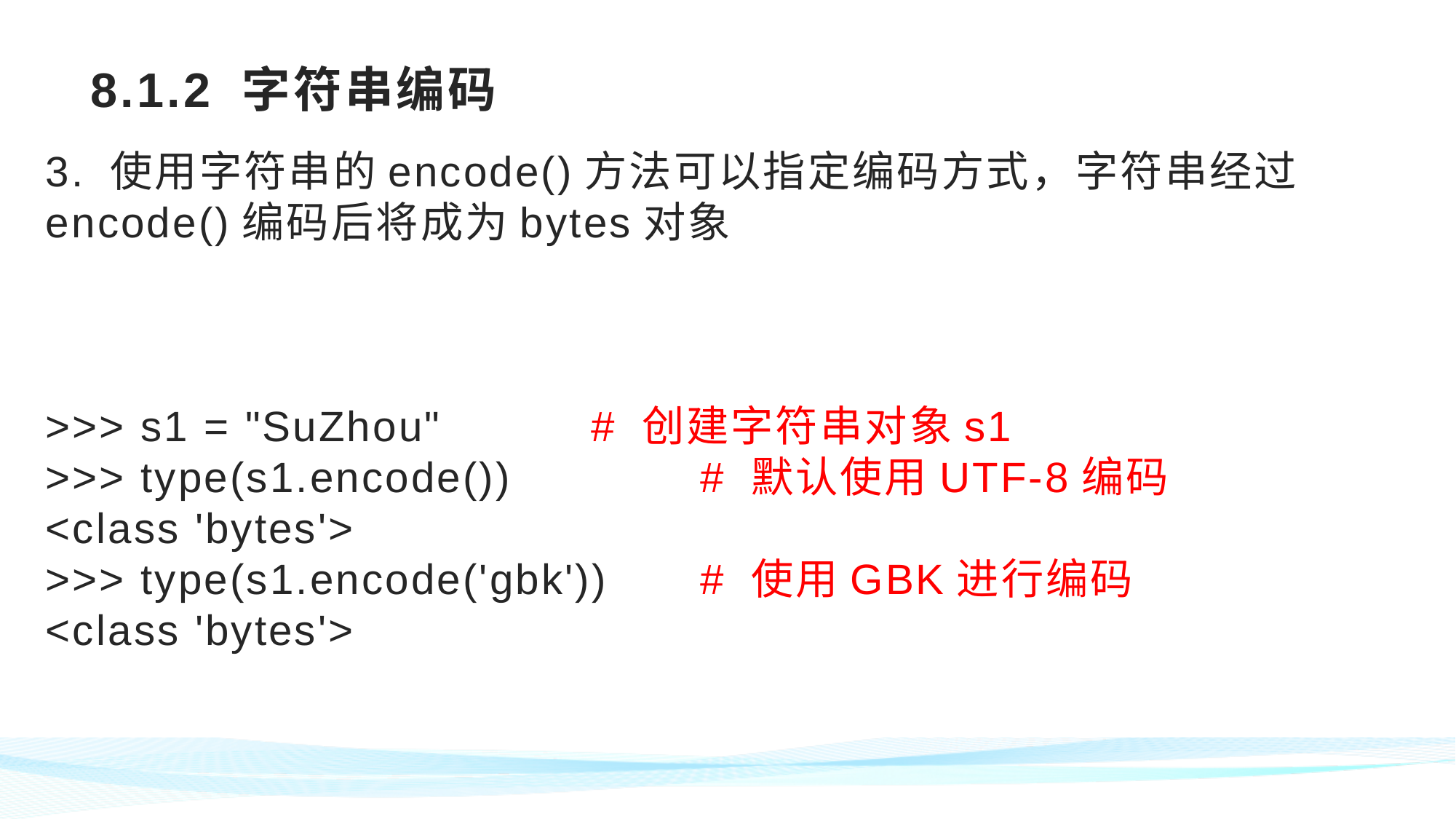

# 8.1.2 字符串编码
3. 使用字符串的encode()方法可以指定编码方式，字符串经过encode()编码后将成为bytes对象

>>> s1 = "SuZhou"          	# 创建字符串对象s1
>>> type(s1.encode())		# 默认使用UTF-8编码
<class 'bytes'>
>>> type(s1.encode('gbk'))   	# 使用GBK进行编码
<class 'bytes'>